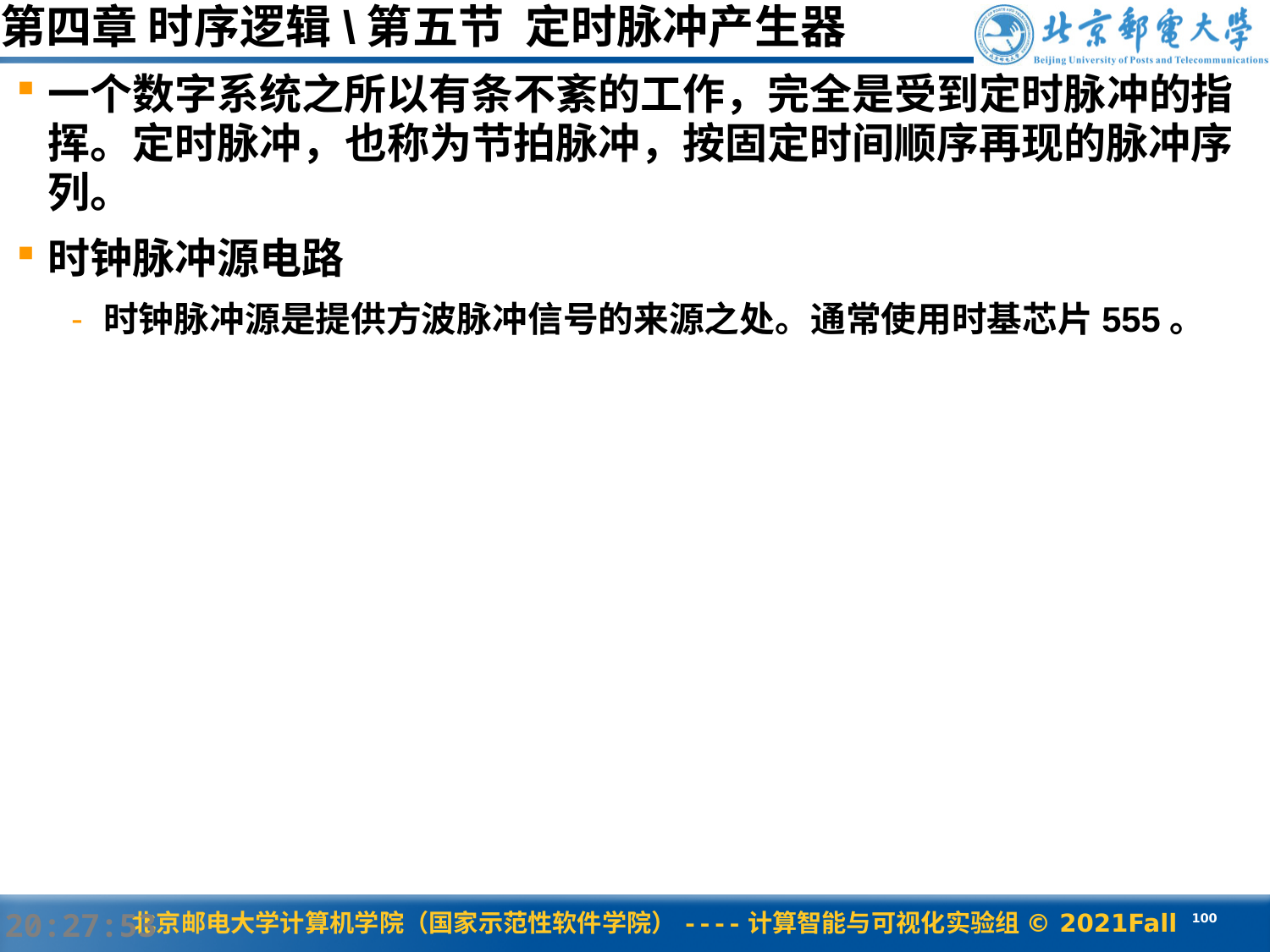

第四章 时序逻辑\第五节  定时脉冲产生器
一个数字系统之所以有条不紊的工作，完全是受到定时脉冲的指挥。定时脉冲，也称为节拍脉冲，按固定时间顺序再现的脉冲序列。
时钟脉冲源电路
时钟脉冲源是提供方波脉冲信号的来源之处。通常使用时基芯片555。
#